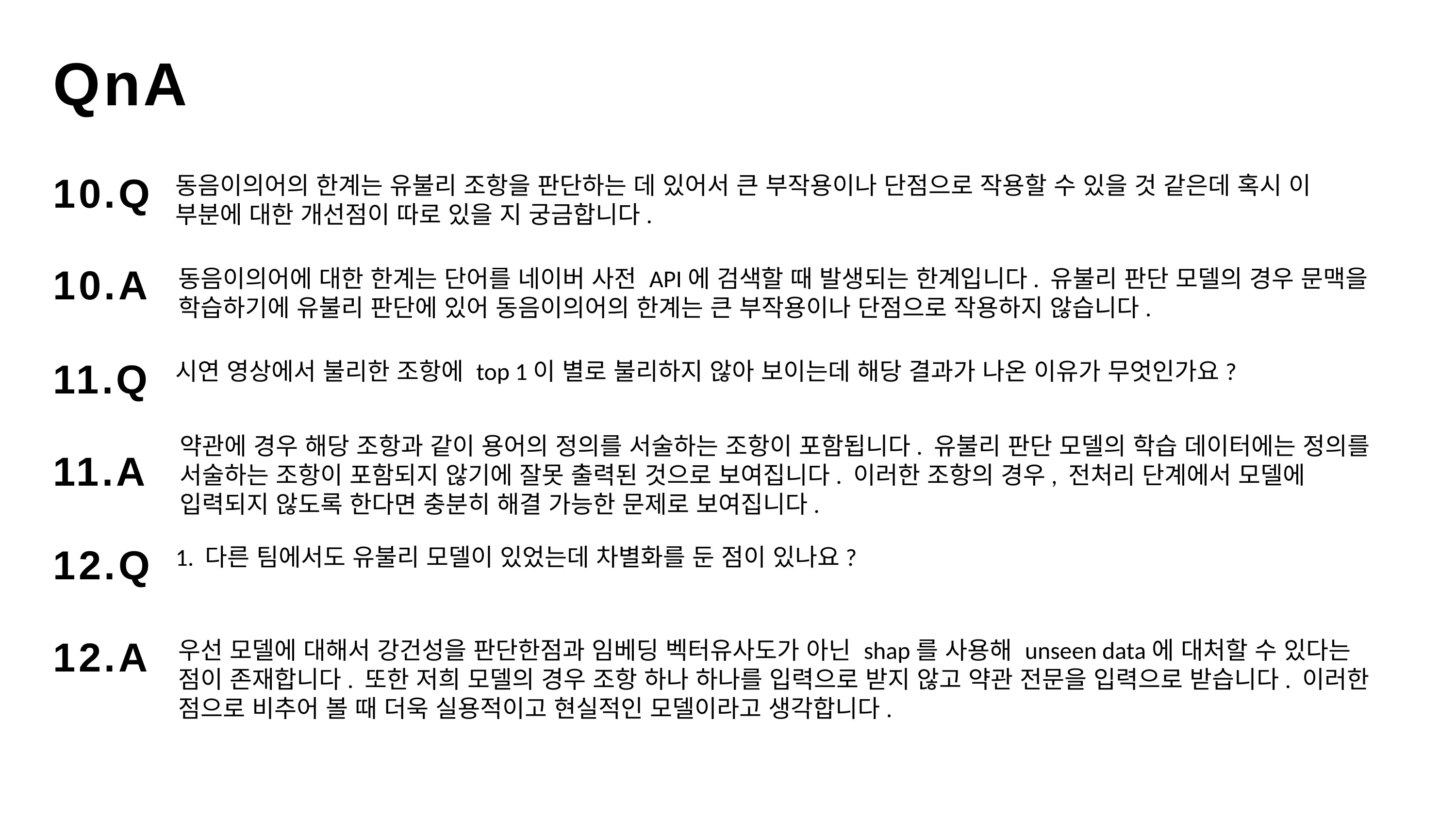

QnA
10.Q
동음이의어의 한계는 유불리 조항을 판단하는 데 있어서 큰 부작용이나 단점으로 작용할 수 있을 것 같은데 혹시 이 부분에 대한 개선점이 따로 있을 지 궁금합니다.
10.A
동음이의어에 대한 한계는 단어를 네이버 사전 API에 검색할 때 발생되는 한계입니다. 유불리 판단 모델의 경우 문맥을 학습하기에 유불리 판단에 있어 동음이의어의 한계는 큰 부작용이나 단점으로 작용하지 않습니다.
11.Q
시연 영상에서 불리한 조항에 top 1이 별로 불리하지 않아 보이는데 해당 결과가 나온 이유가 무엇인가요?
11.A
약관에 경우 해당 조항과 같이 용어의 정의를 서술하는 조항이 포함됩니다. 유불리 판단 모델의 학습 데이터에는 정의를 서술하는 조항이 포함되지 않기에 잘못 출력된 것으로 보여집니다. 이러한 조항의 경우, 전처리 단계에서 모델에 입력되지 않도록 한다면 충분히 해결 가능한 문제로 보여집니다.
12.Q
1. 다른 팀에서도 유불리 모델이 있었는데 차별화를 둔 점이 있나요?
12.A
우선 모델에 대해서 강건성을 판단한점과 임베딩 벡터유사도가 아닌 shap를 사용해 unseen data에 대처할 수 있다는 점이 존재합니다. 또한 저희 모델의 경우 조항 하나 하나를 입력으로 받지 않고 약관 전문을 입력으로 받습니다. 이러한 점으로 비추어 볼 때 더욱 실용적이고 현실적인 모델이라고 생각합니다.